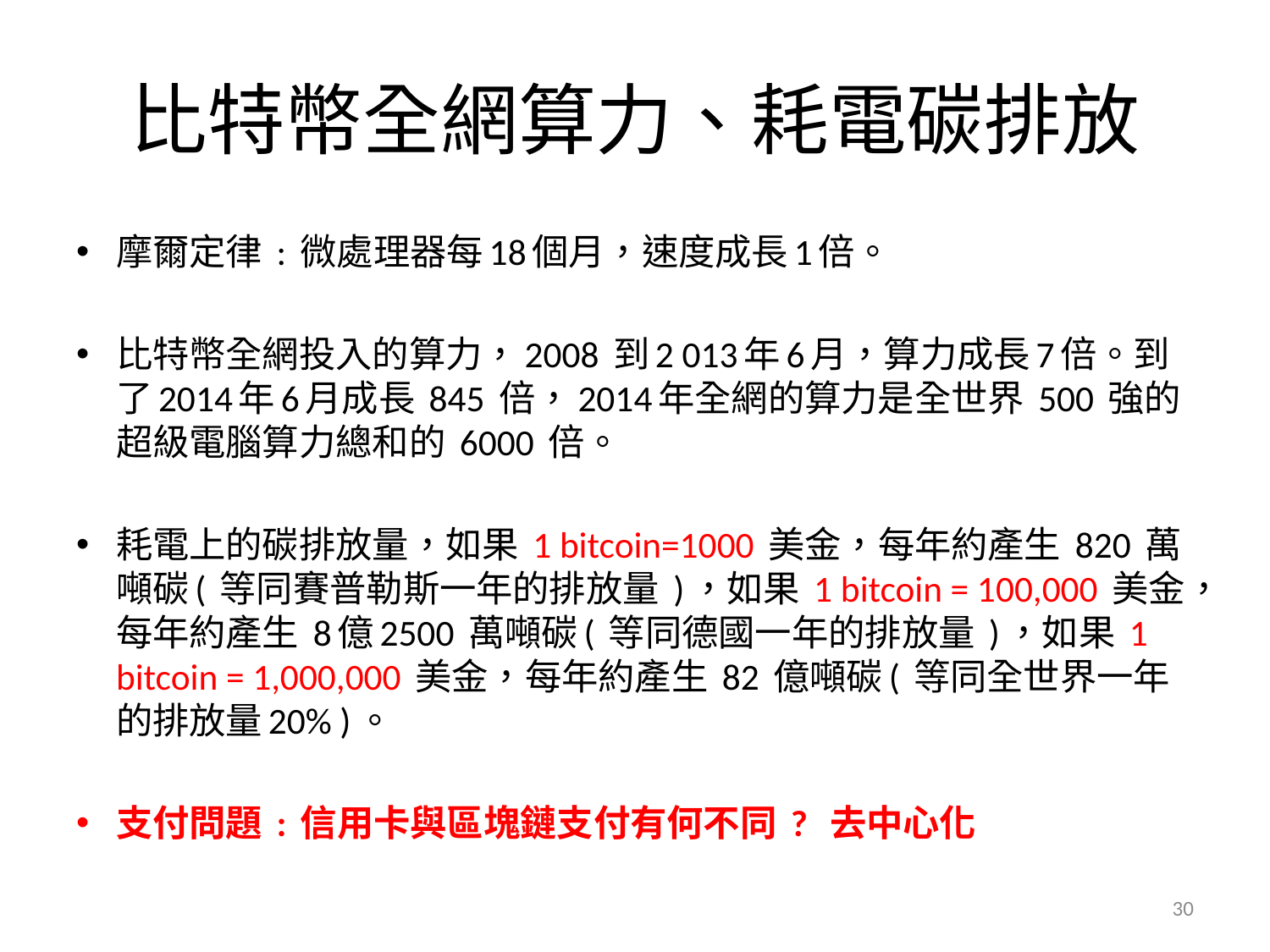

# 比特幣全網算力、耗電碳排放
摩爾定律 : 微處理器每18個月，速度成長1倍。

比特幣全網投入的算力，2008 到2 013年6月，算力成長7倍。到了2014年6月成長 845 倍，2014年全網的算力是全世界 500 強的超級電腦算力總和的 6000 倍。

耗電上的碳排放量，如果 1 bitcoin=1000 美金，每年約產生 820 萬噸碳( 等同賽普勒斯一年的排放量 )，如果 1 bitcoin = 100,000 美金，每年約產生 8億2500 萬噸碳( 等同德國一年的排放量 )，如果 1 bitcoin = 1,000,000 美金，每年約產生 82 億噸碳( 等同全世界一年的排放量20% )。

支付問題 : 信用卡與區塊鏈支付有何不同 ?  去中心化

30